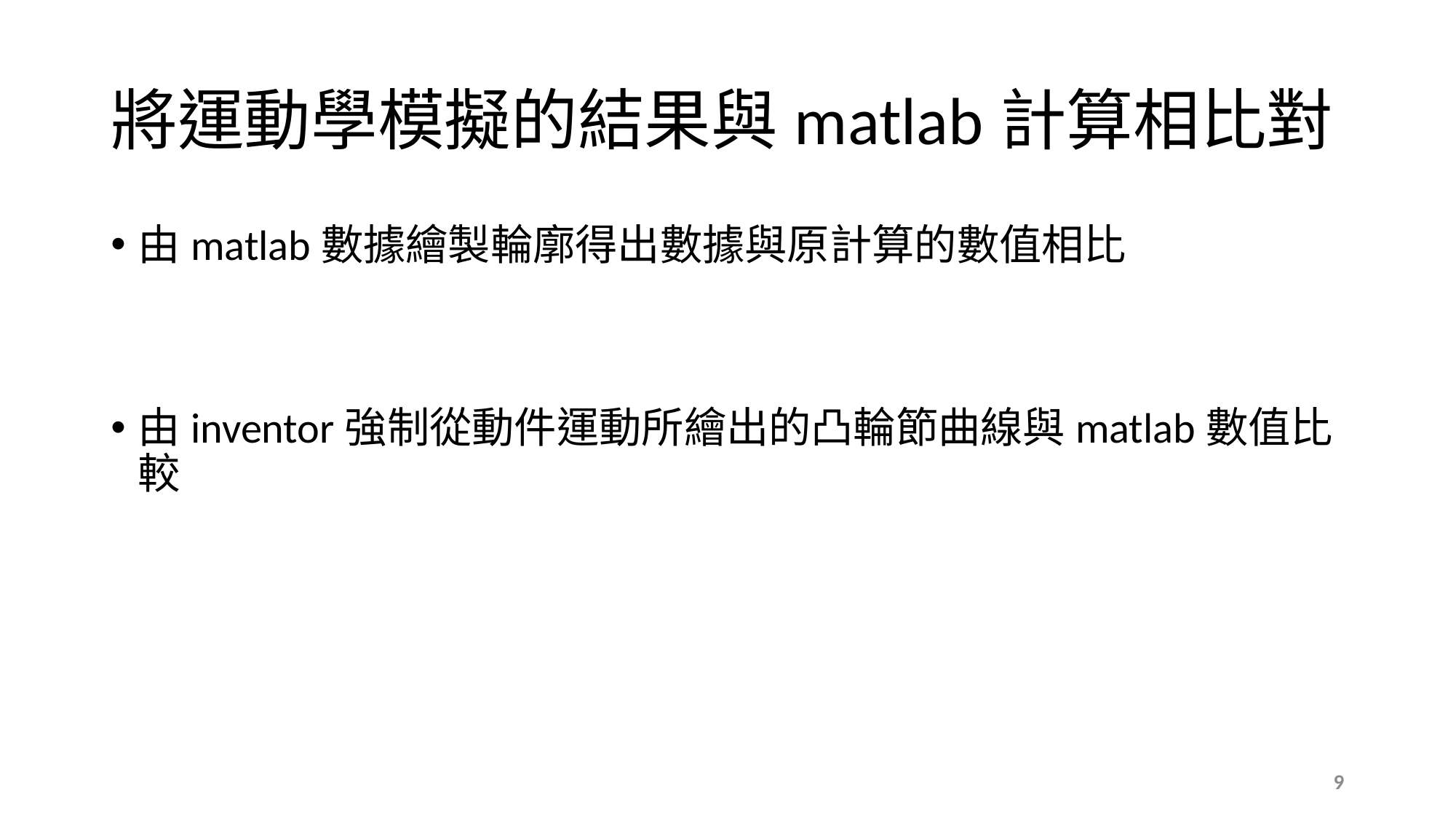

# 將運動學模擬的結果與matlab計算相比對
由matlab數據繪製輪廓得出數據與原計算的數值相比

由inventor強制從動件運動所繪出的凸輪節曲線與matlab數值比較
9